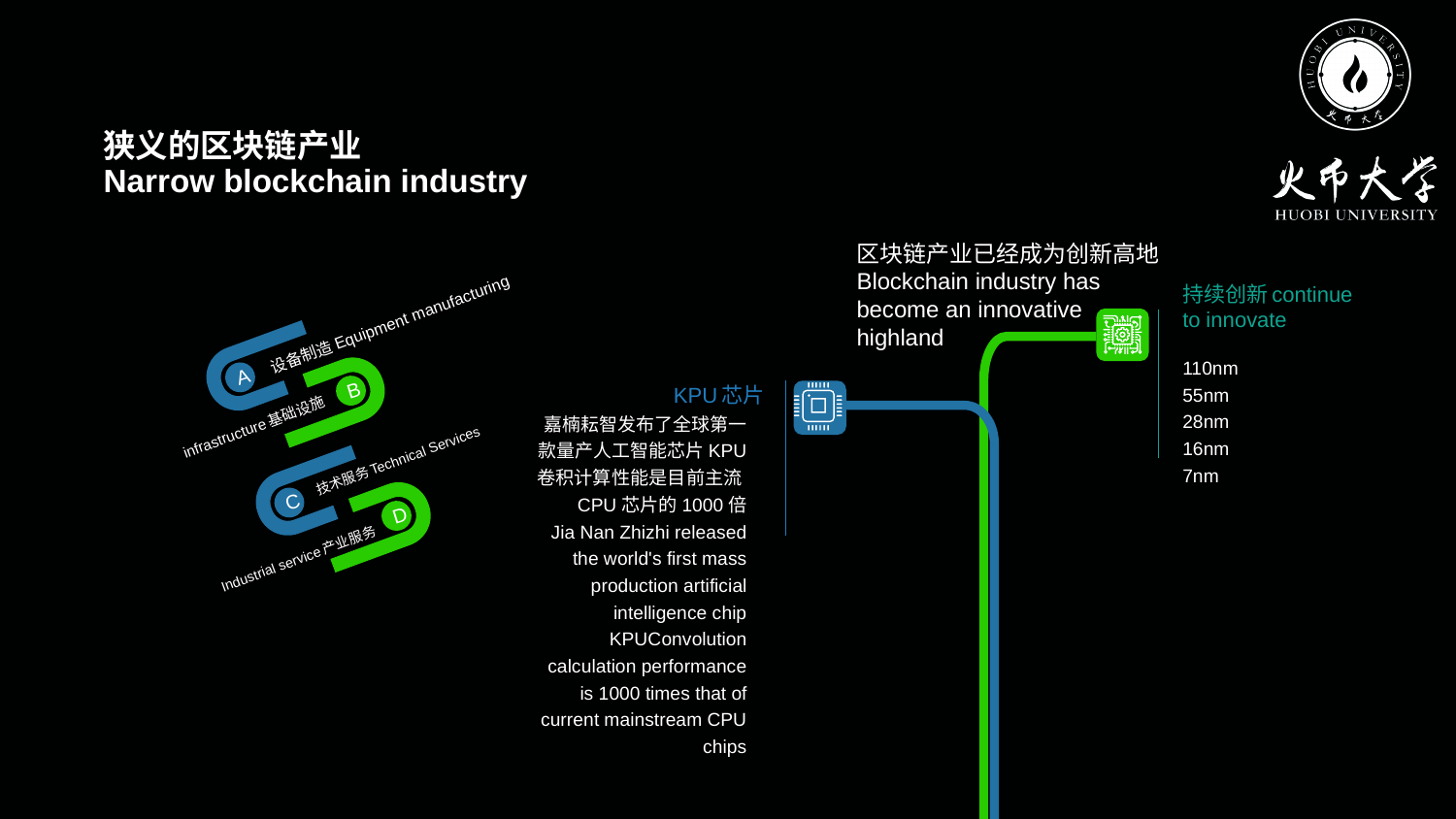

狭义的区块链产业
Narrow blockchain industry
区块链产业已经成为创新高地
Blockchain industry has become an innovative highland
持续创新continue to innovate
设备制造Equipment manufacturing

A

110nm
55nm
28nm
16nm
7nm

B
infrastructure基础设施
KPU芯片

嘉楠耘智发布了全球第一款量产人工智能芯片KPU
卷积计算性能是目前主流CPU芯片的1000倍
Jia Nan Zhizhi released the world's first mass production artificial intelligence chip KPUConvolution calculation performance is 1000 times that of current mainstream CPU chips

技术服务Technical Services
C

D
Industrial service产业服务